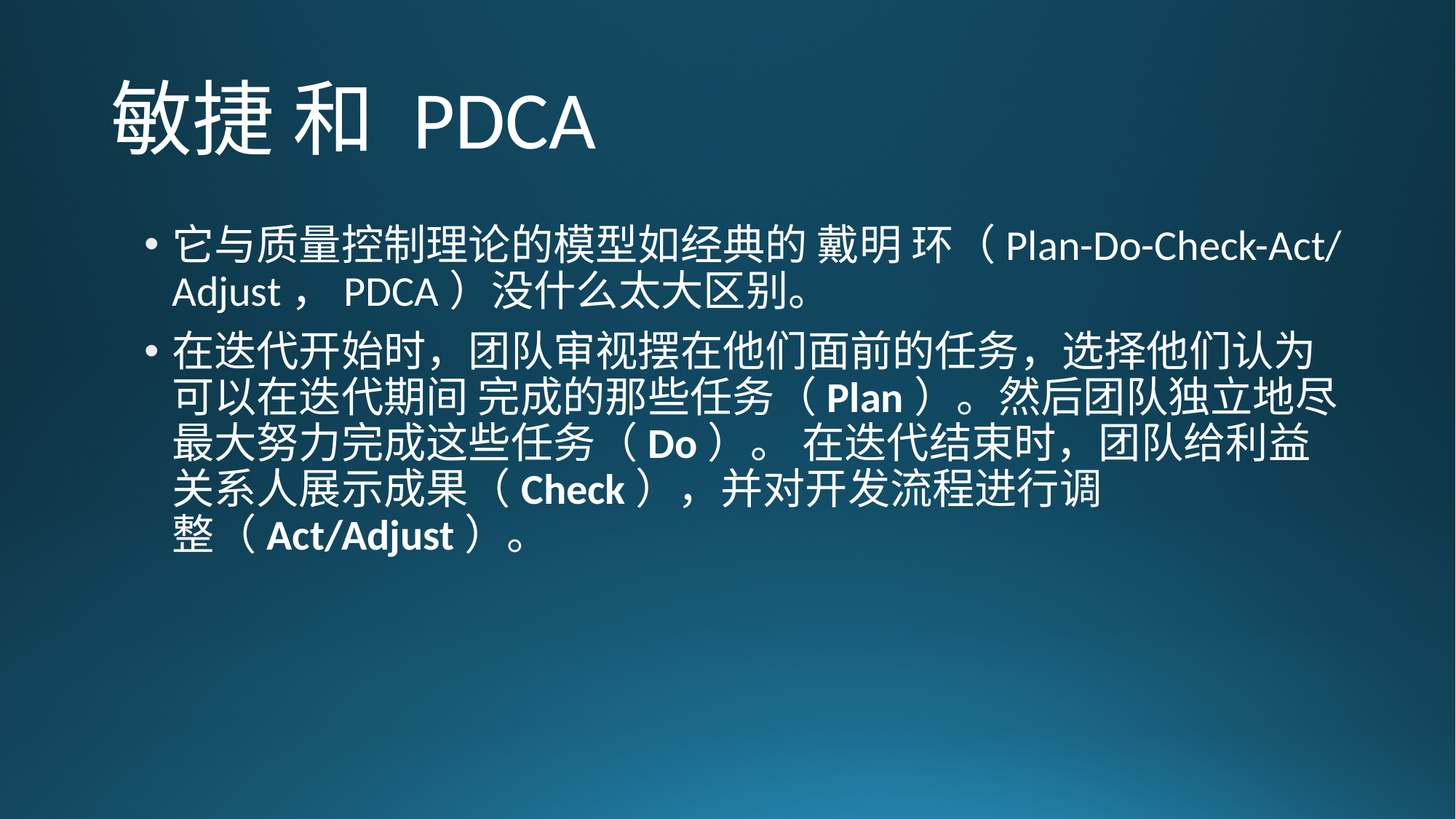

# 敏捷 和 PDCA
它与质量控制理论的模型如经典的 戴明 环（Plan-Do-Check-Act/ Adjust，PDCA）没什么太大区别。
在迭代开始时，团队审视摆在他们面前的任务，选择他们认为可以在迭代期间 完成的那些任务（Plan）。然后团队独立地尽最大努力完成这些任务（Do）。 在迭代结束时，团队给利益关系人展示成果（Check），并对开发流程进行调 整（Act/Adjust）。